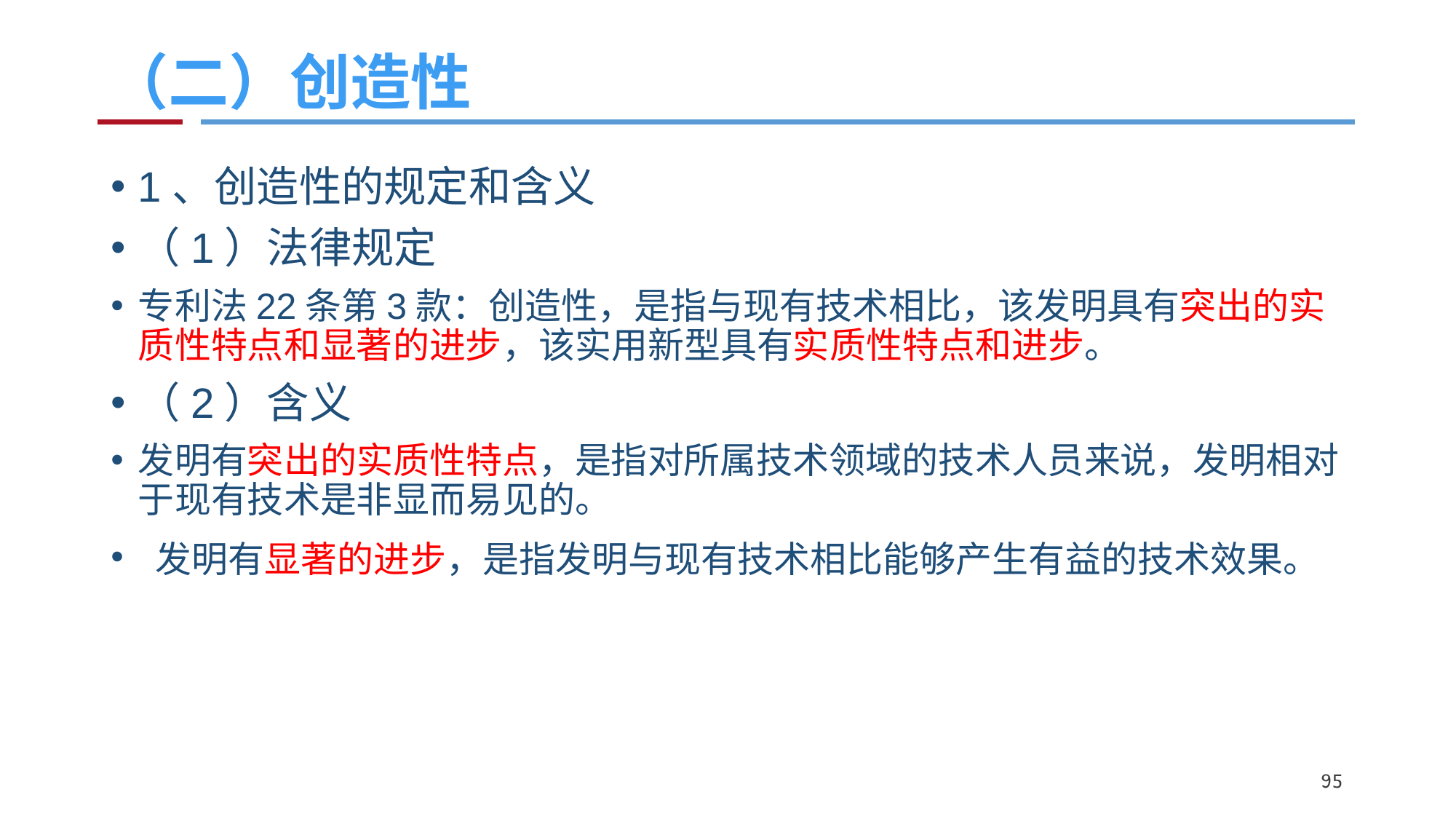

# （二）创造性
1、创造性的规定和含义
（1）法律规定
专利法22条第3款：创造性，是指与现有技术相比，该发明具有突出的实质性特点和显著的进步，该实用新型具有实质性特点和进步。
（2）含义
发明有突出的实质性特点，是指对所属技术领域的技术人员来说，发明相对于现有技术是非显而易见的。
 发明有显著的进步，是指发明与现有技术相比能够产生有益的技术效果。
95